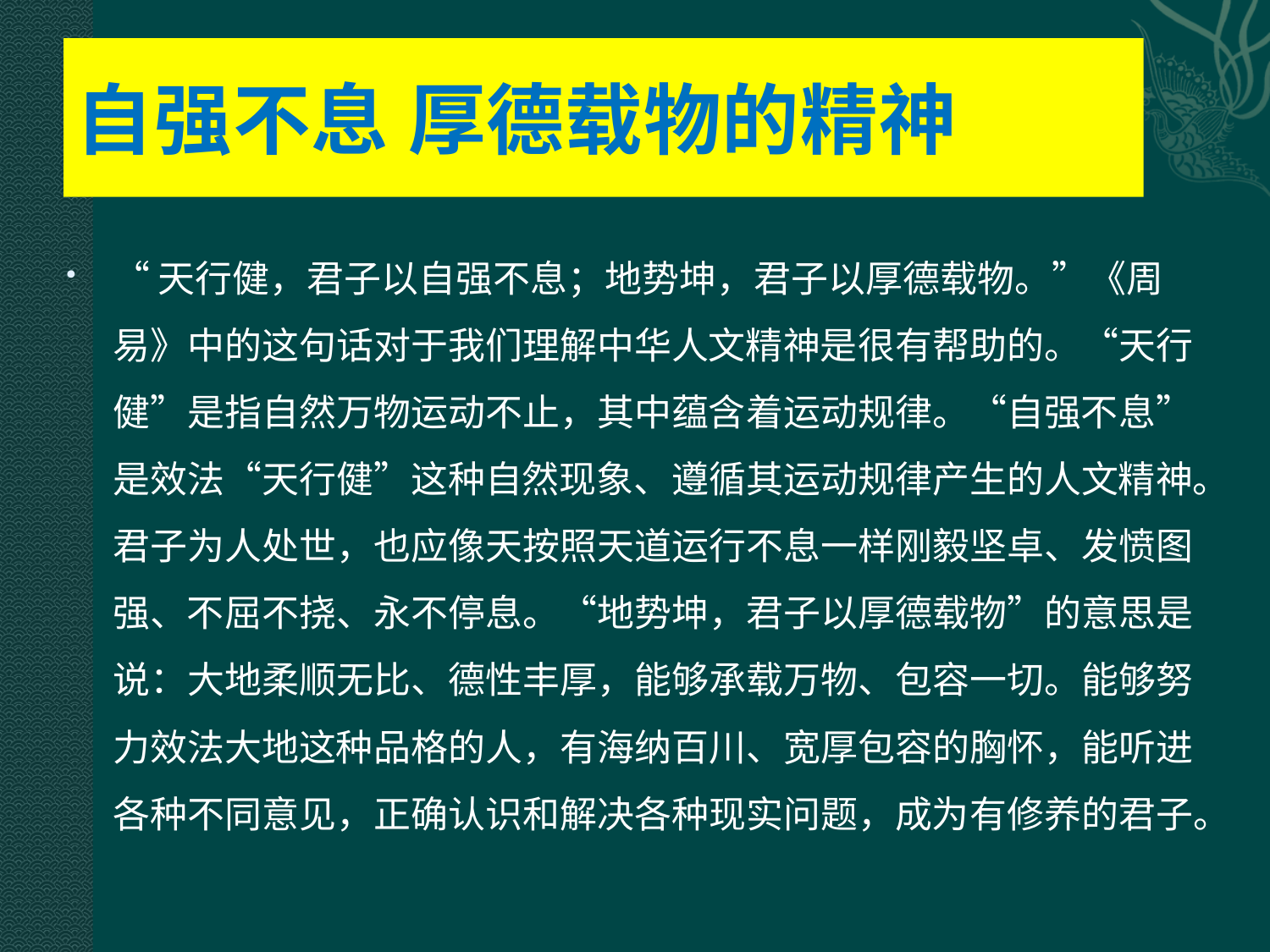

# 自强不息 厚德载物的精神
“天行健，君子以自强不息；地势坤，君子以厚德载物。”《周易》中的这句话对于我们理解中华人文精神是很有帮助的。“天行健”是指自然万物运动不止，其中蕴含着运动规律。“自强不息”是效法“天行健”这种自然现象、遵循其运动规律产生的人文精神。君子为人处世，也应像天按照天道运行不息一样刚毅坚卓、发愤图强、不屈不挠、永不停息。“地势坤，君子以厚德载物”的意思是说：大地柔顺无比、德性丰厚，能够承载万物、包容一切。能够努力效法大地这种品格的人，有海纳百川、宽厚包容的胸怀，能听进各种不同意见，正确认识和解决各种现实问题，成为有修养的君子。